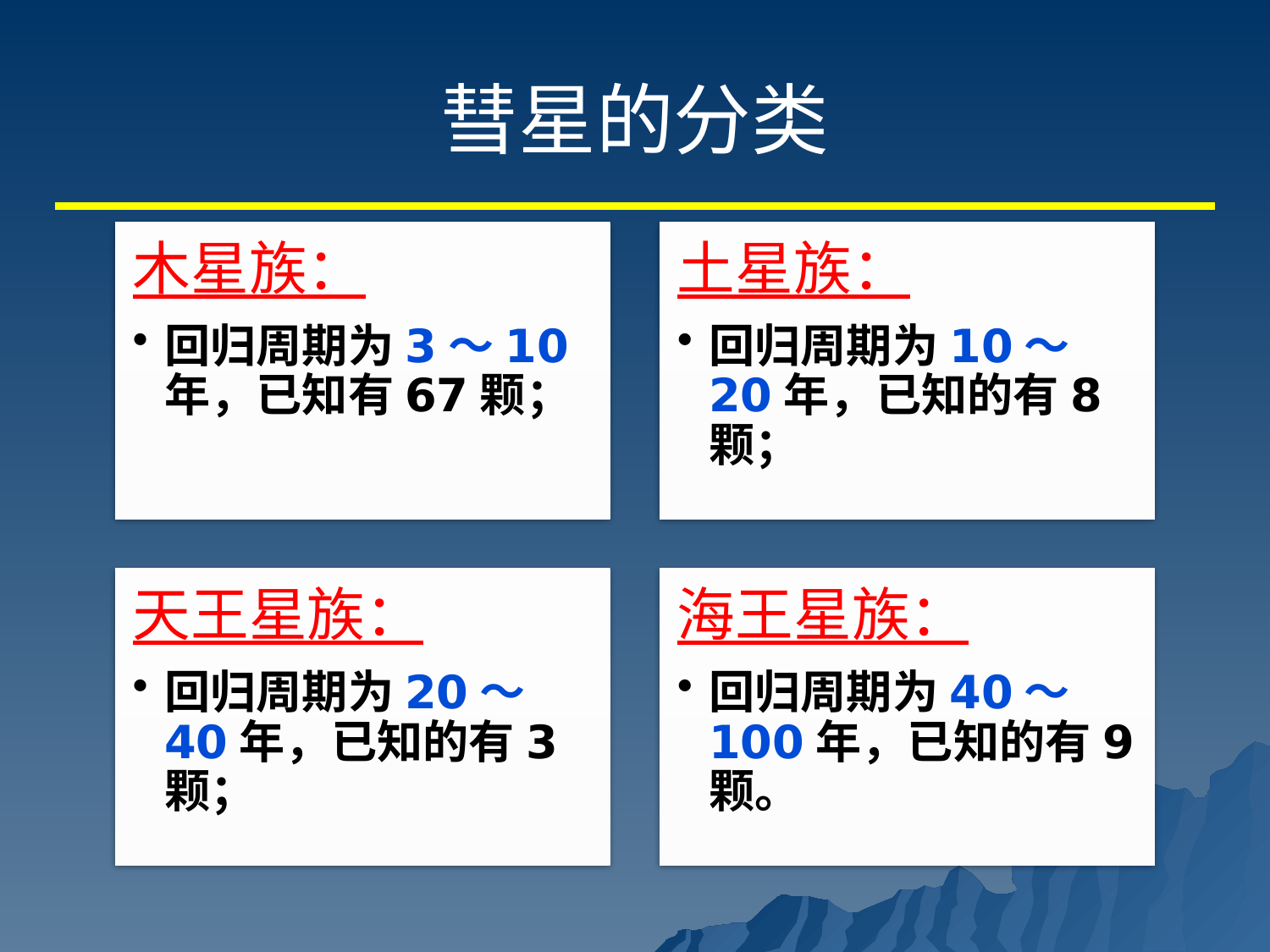

# 彗星的分类
木星族：
回归周期为3～10年，已知有67颗；
土星族：
回归周期为10～20年，已知的有8颗；
天王星族：
回归周期为20～40年，已知的有3颗；
海王星族：
回归周期为40～100年，已知的有9颗。